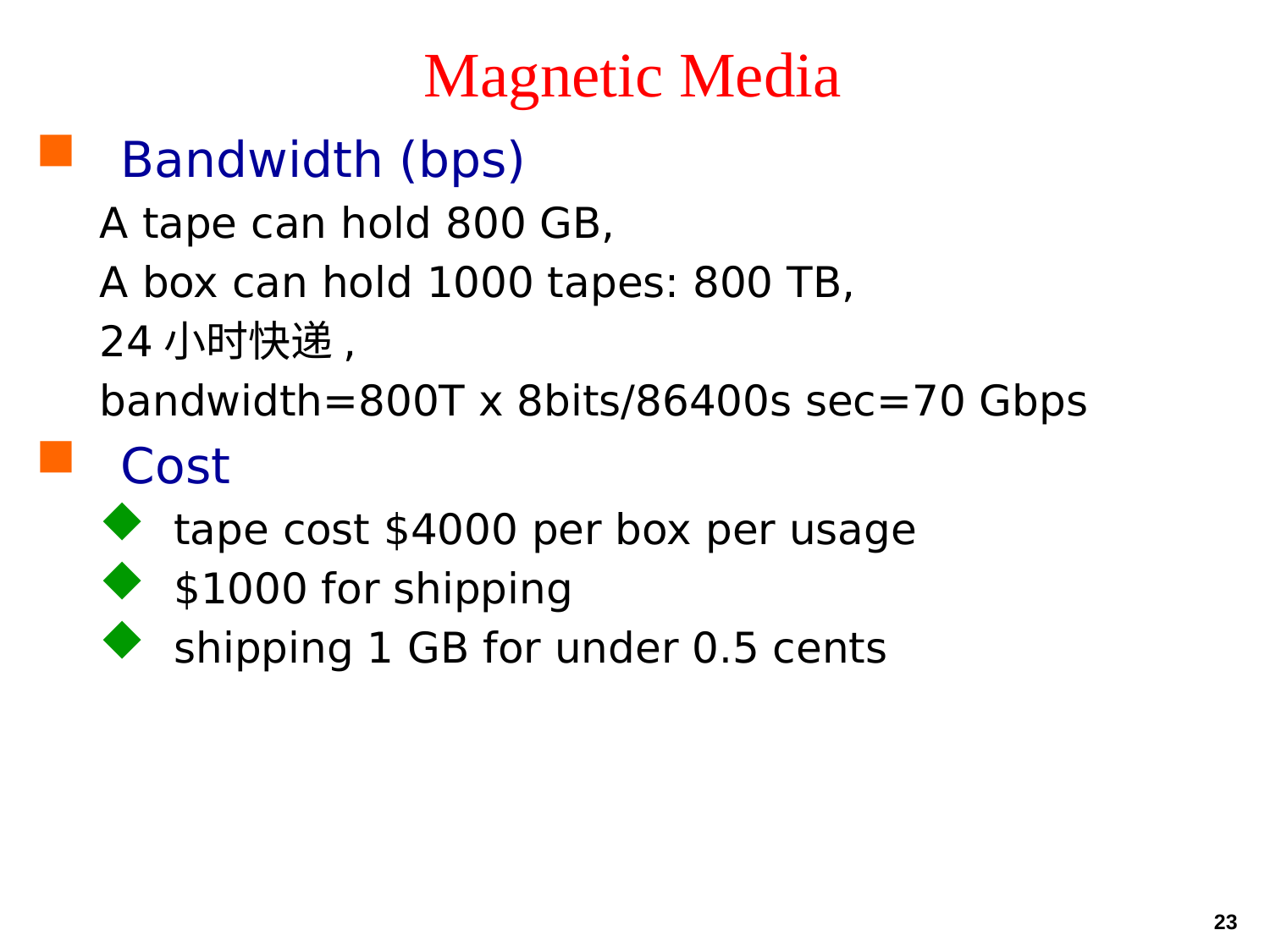

# Magnetic Media
Bandwidth (bps)
A tape can hold 800 GB,
A box can hold 1000 tapes: 800 TB,
24小时快递,
bandwidth=800T x 8bits/86400s sec=70 Gbps
Cost
tape cost $4000 per box per usage
$1000 for shipping
shipping 1 GB for under 0.5 cents